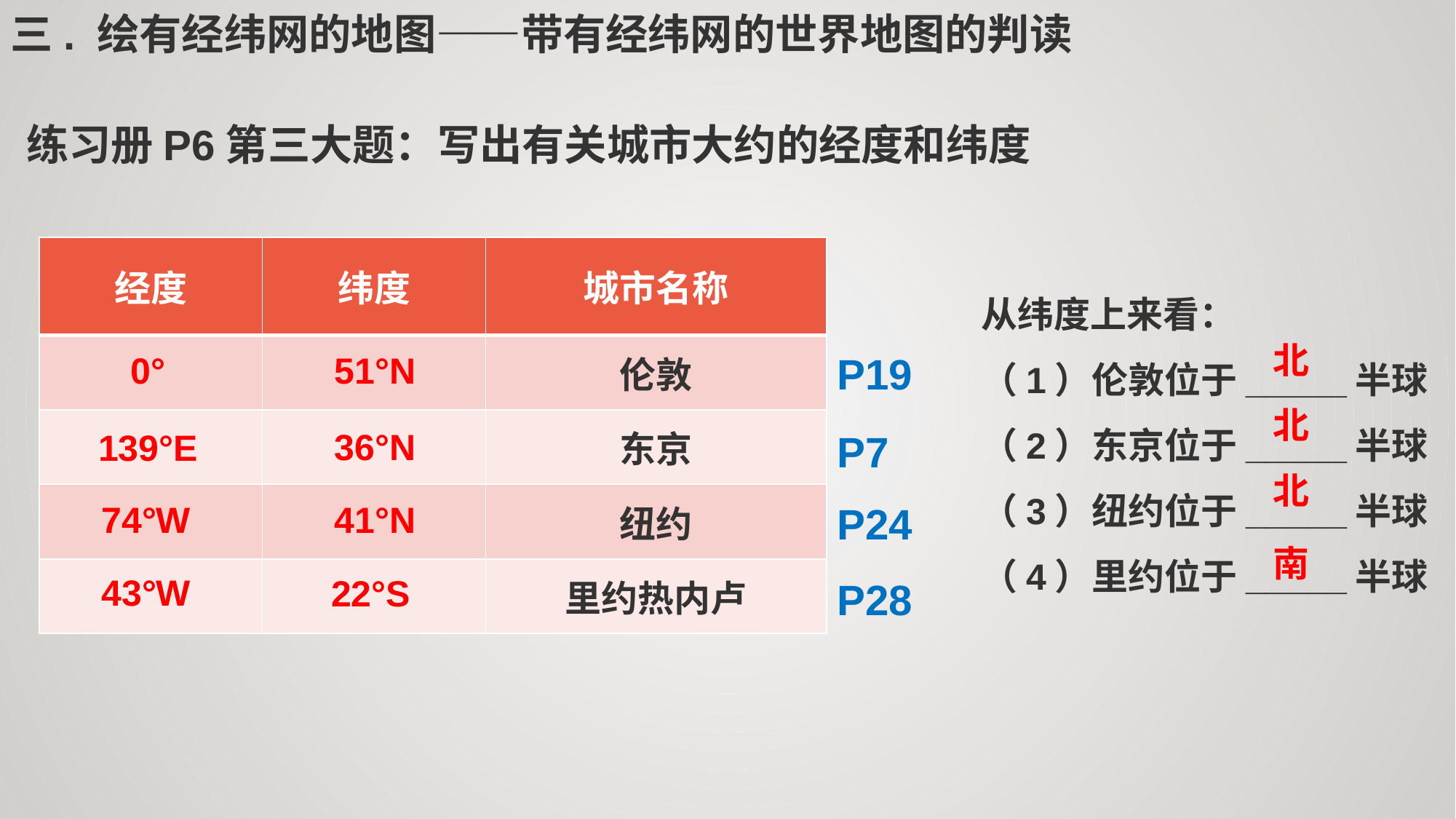

三. 绘有经纬网的地图——带有经纬网的世界地图的判读
练习册P6第三大题：写出有关城市大约的经度和纬度
| 经度 | 纬度 | 城市名称 |
| --- | --- | --- |
|  |  | 伦敦 |
|  |  | 东京 |
|  |  | 纽约 |
|  |  | 里约热内卢 |
从纬度上来看：
（1）伦敦位于_____半球
（2）东京位于_____半球
（3）纽约位于_____半球
（4）里约位于_____半球
北
0°
51°N
P19
北
36°N
139°E
P7
北
74°W
41°N
P24
南
43°W
22°S
P28